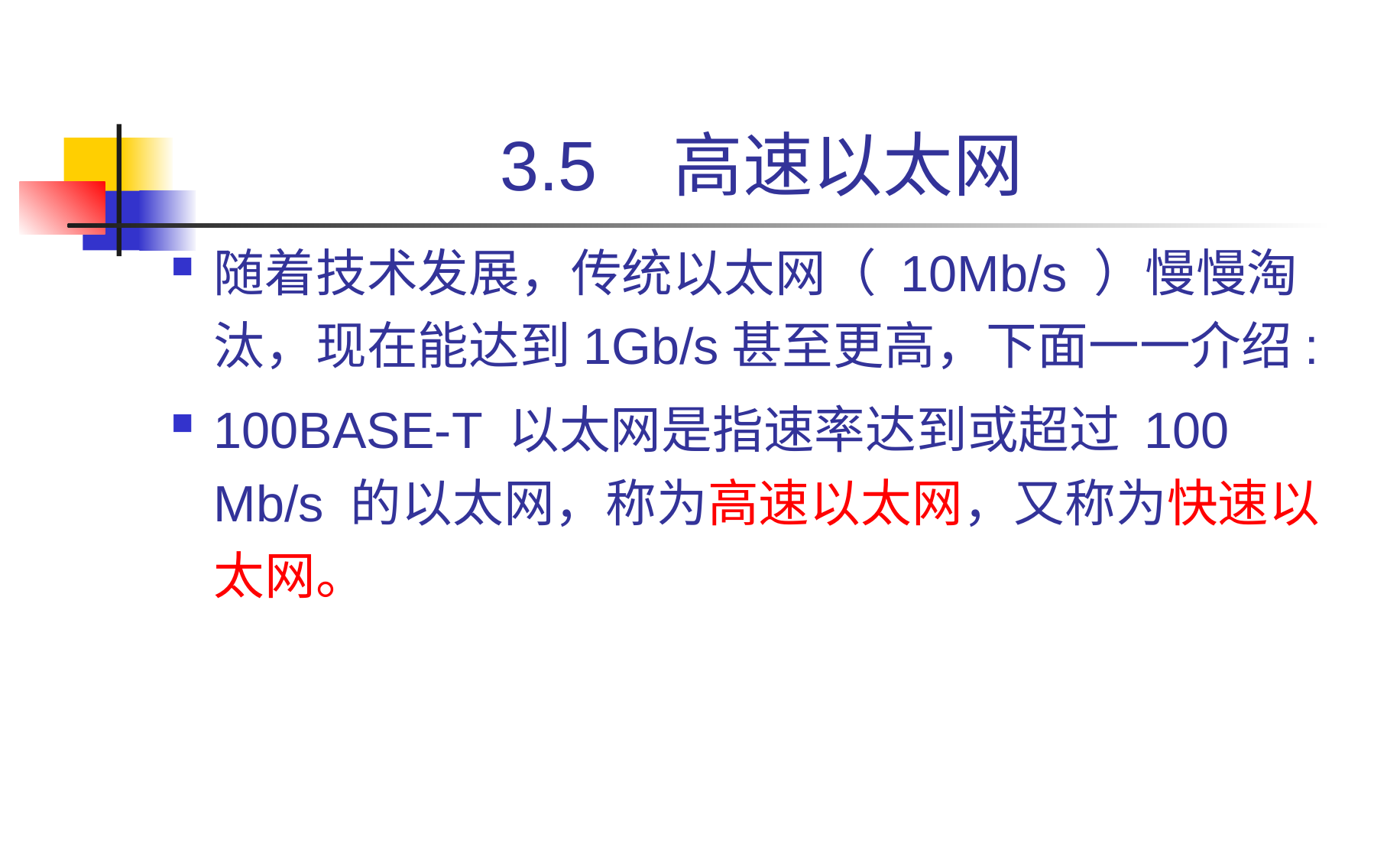

# 3.5   高速以太网
随着技术发展，传统以太网（ 10Mb/s ）慢慢淘汰，现在能达到1Gb/s甚至更高，下面一一介绍:
100BASE-T 以太网是指速率达到或超过 100 Mb/s 的以太网，称为高速以太网，又称为快速以太网。